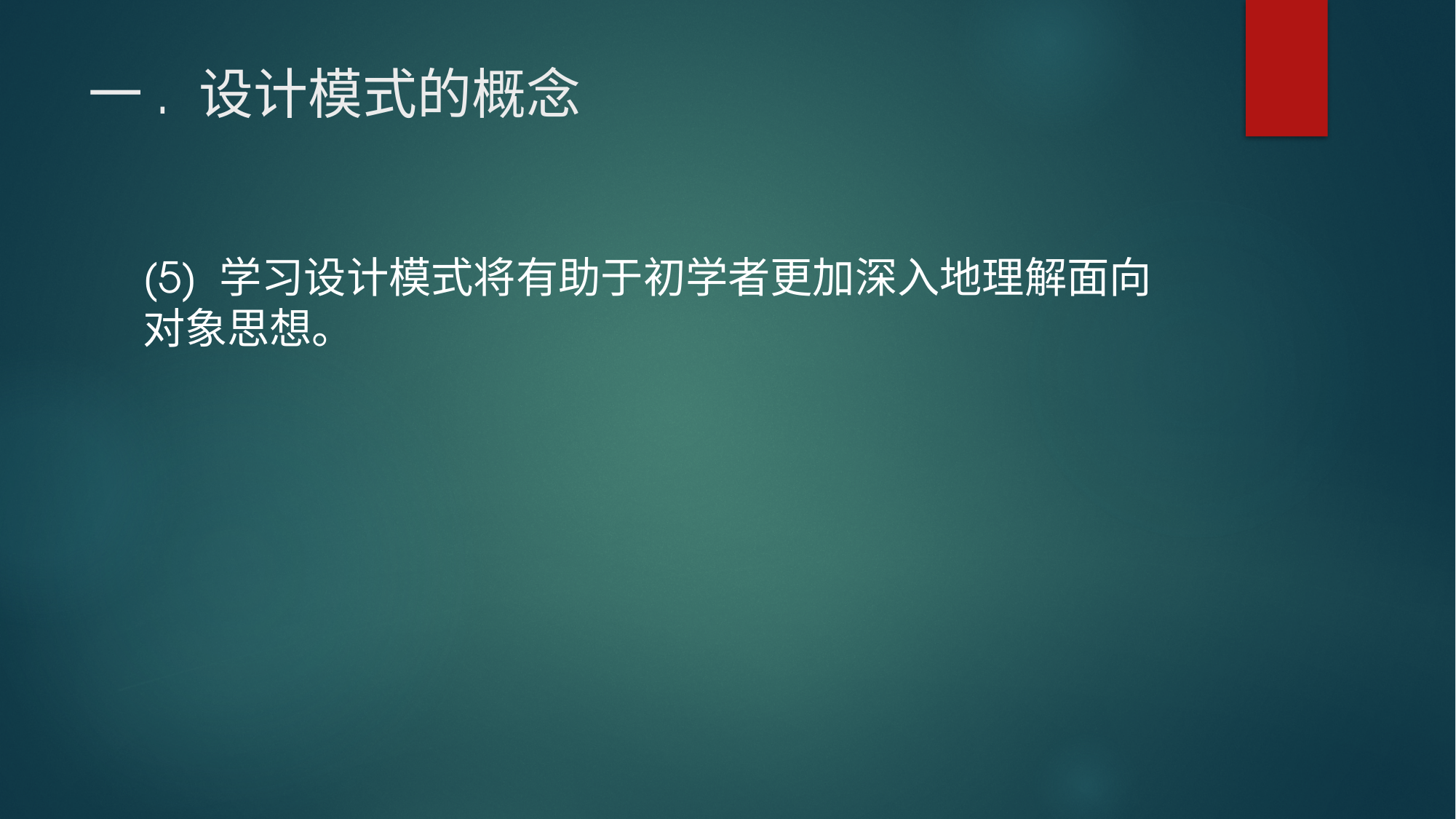

# 一. 设计模式的概念
(5) 学习设计模式将有助于初学者更加深入地理解面向对象思想。